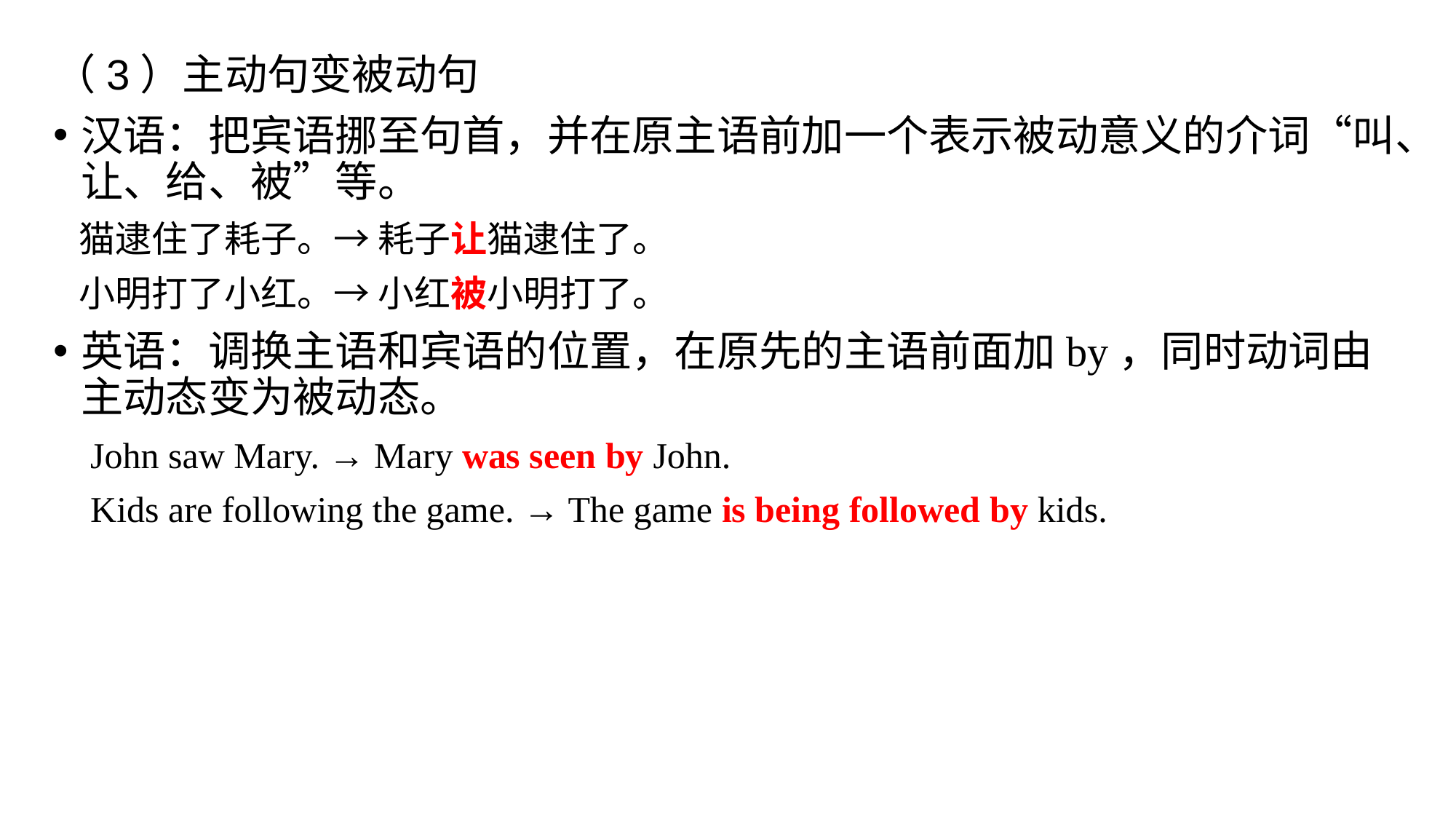

（3）主动句变被动句
汉语：把宾语挪至句首，并在原主语前加一个表示被动意义的介词“叫、让、给、被”等。
  猫逮住了耗子。→ 耗子让猫逮住了。
  小明打了小红。→ 小红被小明打了。
英语：调换主语和宾语的位置，在原先的主语前面加by，同时动词由主动态变为被动态。
    John saw Mary. → Mary was seen by John.
    Kids are following the game. → The game is being followed by kids.